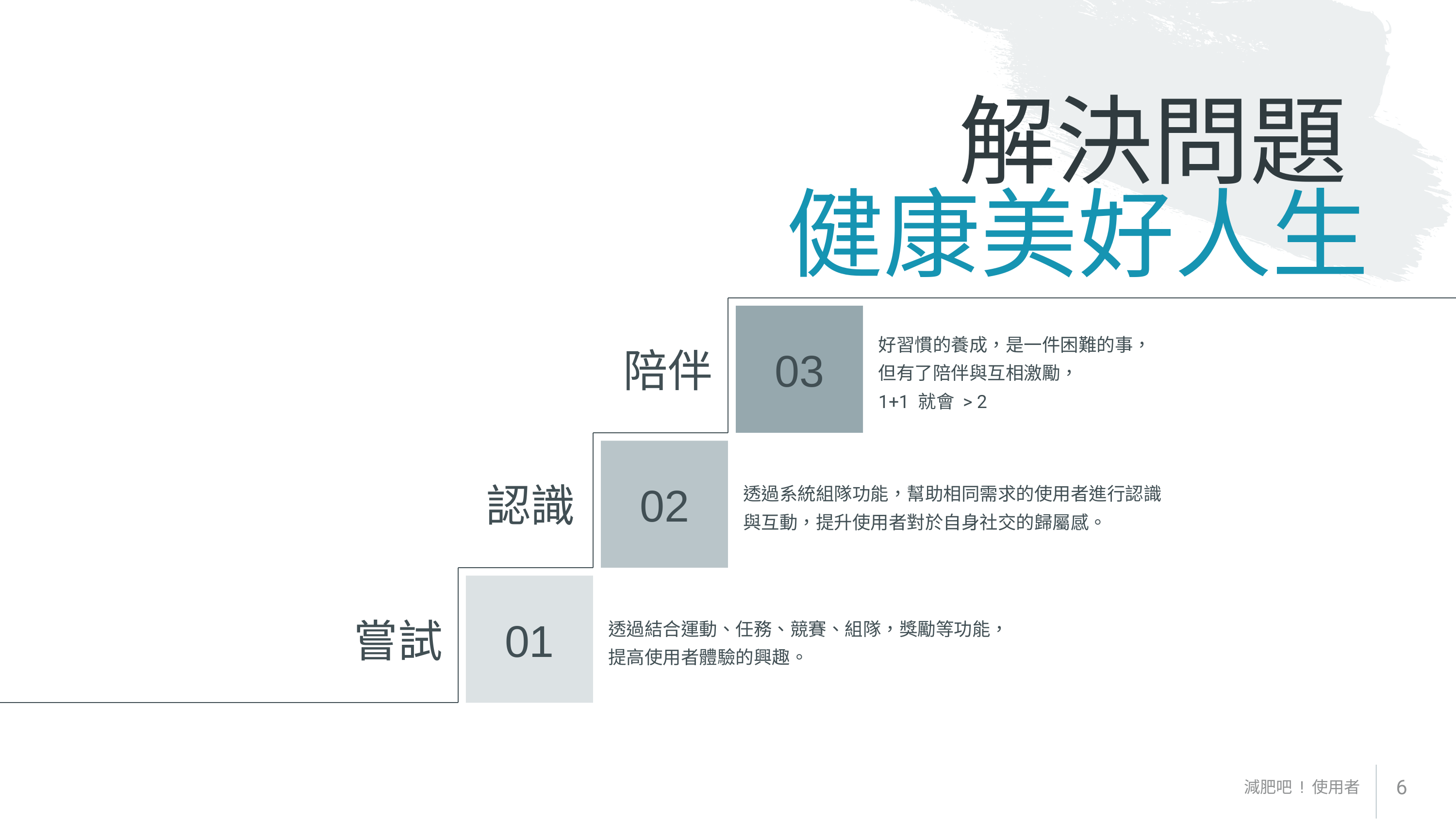

# 解決問題 健康美好人生
好習慣的養成，是一件困難的事，
但有了陪伴與互相激勵，
1+1 就會 > 2
陪伴
透過系統組隊功能，幫助相同需求的使用者進行認識
與互動，提升使用者對於自身社交的歸屬感。
認識
透過結合運動、任務、競賽、組隊，獎勵等功能，
提高使用者體驗的興趣。
嘗試
6
減肥吧 ! 使用者